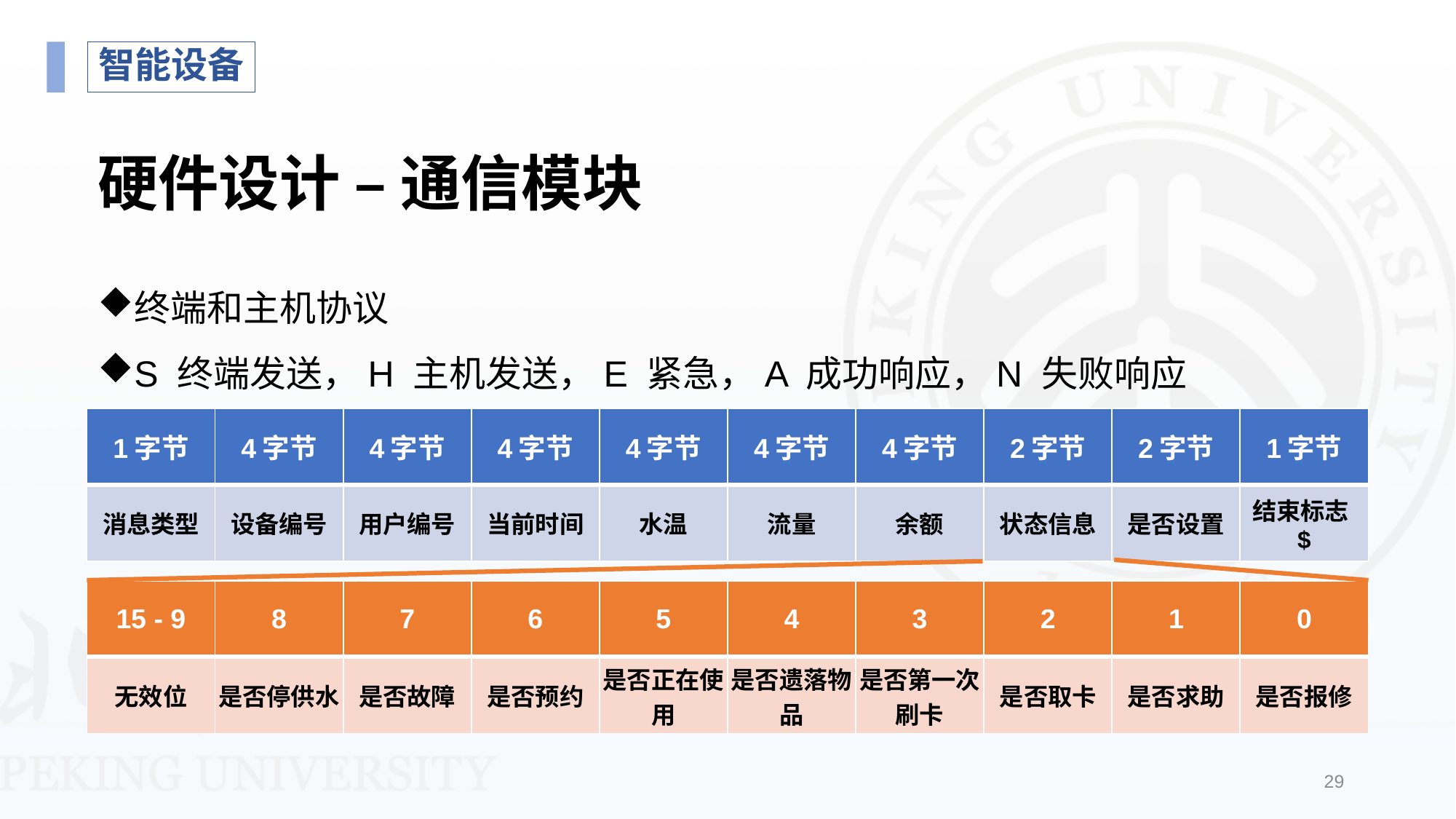

智能设备
# 硬件设计 – 通信模块
终端和主机协议
S 终端发送，H 主机发送，E 紧急，A 成功响应，N 失败响应
| 1字节 | 4字节 | 4字节 | 4字节 | 4字节 | 4字节 | 4字节 | 2字节 | 2字节 | 1字节 |
| --- | --- | --- | --- | --- | --- | --- | --- | --- | --- |
| 消息类型 | 设备编号 | 用户编号 | 当前时间 | 水温 | 流量 | 余额 | 状态信息 | 是否设置 | 结束标志$ |
| 15 - 9 | 8 | 7 | 6 | 5 | 4 | 3 | 2 | 1 | 0 |
| --- | --- | --- | --- | --- | --- | --- | --- | --- | --- |
| 无效位 | 是否停供水 | 是否故障 | 是否预约 | 是否正在使用 | 是否遗落物品 | 是否第一次刷卡 | 是否取卡 | 是否求助 | 是否报修 |
29